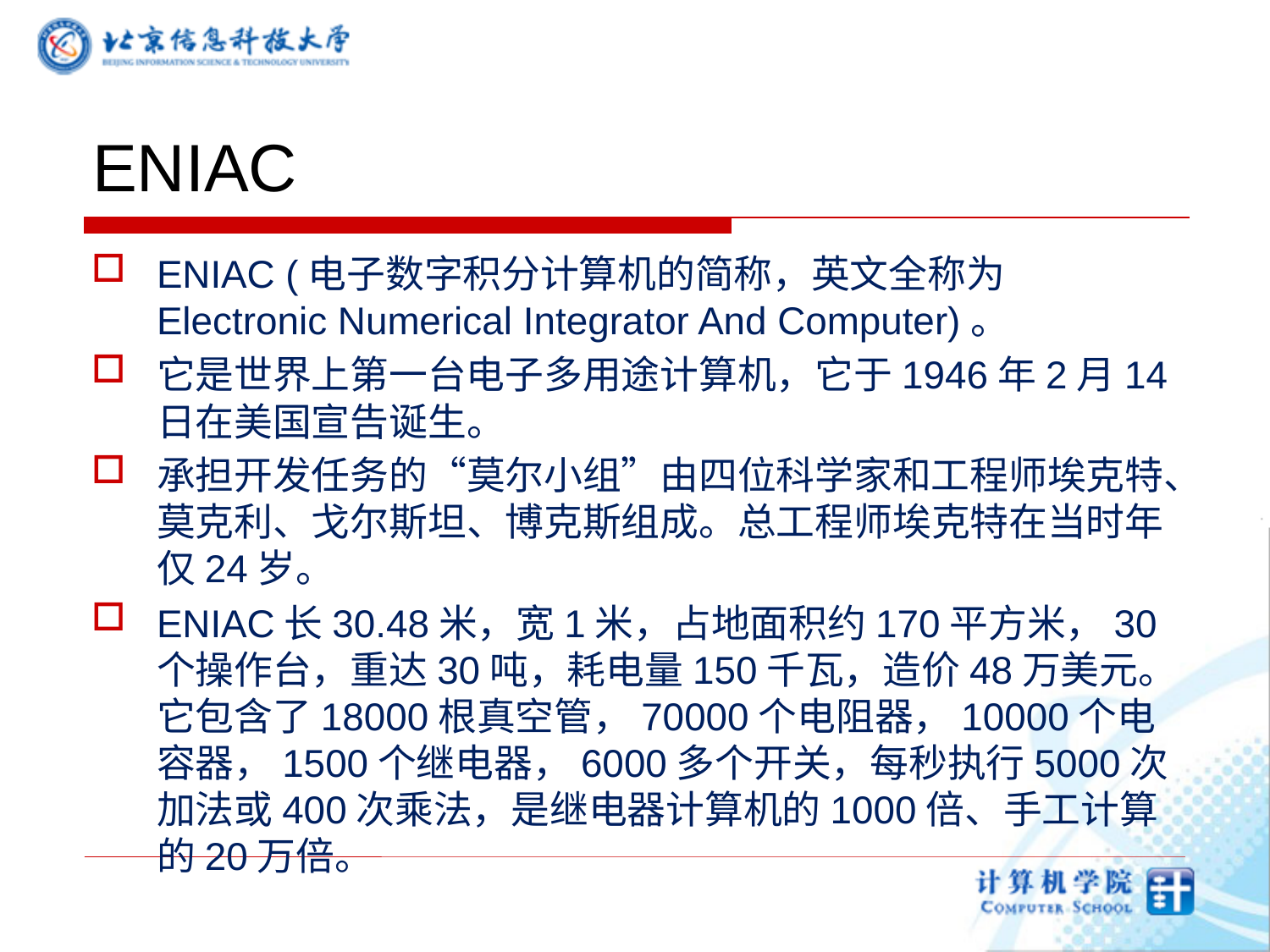

# ENIAC
ENIAC (电子数字积分计算机的简称，英文全称为 Electronic Numerical Integrator And Computer)。
它是世界上第一台电子多用途计算机，它于1946年2月14日在美国宣告诞生。
承担开发任务的“莫尔小组”由四位科学家和工程师埃克特、莫克利、戈尔斯坦、博克斯组成。总工程师埃克特在当时年仅24岁。
ENIAC长30.48米，宽1米，占地面积约170平方米，30个操作台，重达30吨，耗电量150千瓦，造价48万美元。它包含了18000根真空管，70000个电阻器，10000个电容器，1500个继电器，6000多个开关，每秒执行5000次加法或400次乘法，是继电器计算机的1000倍、手工计算的20万倍。